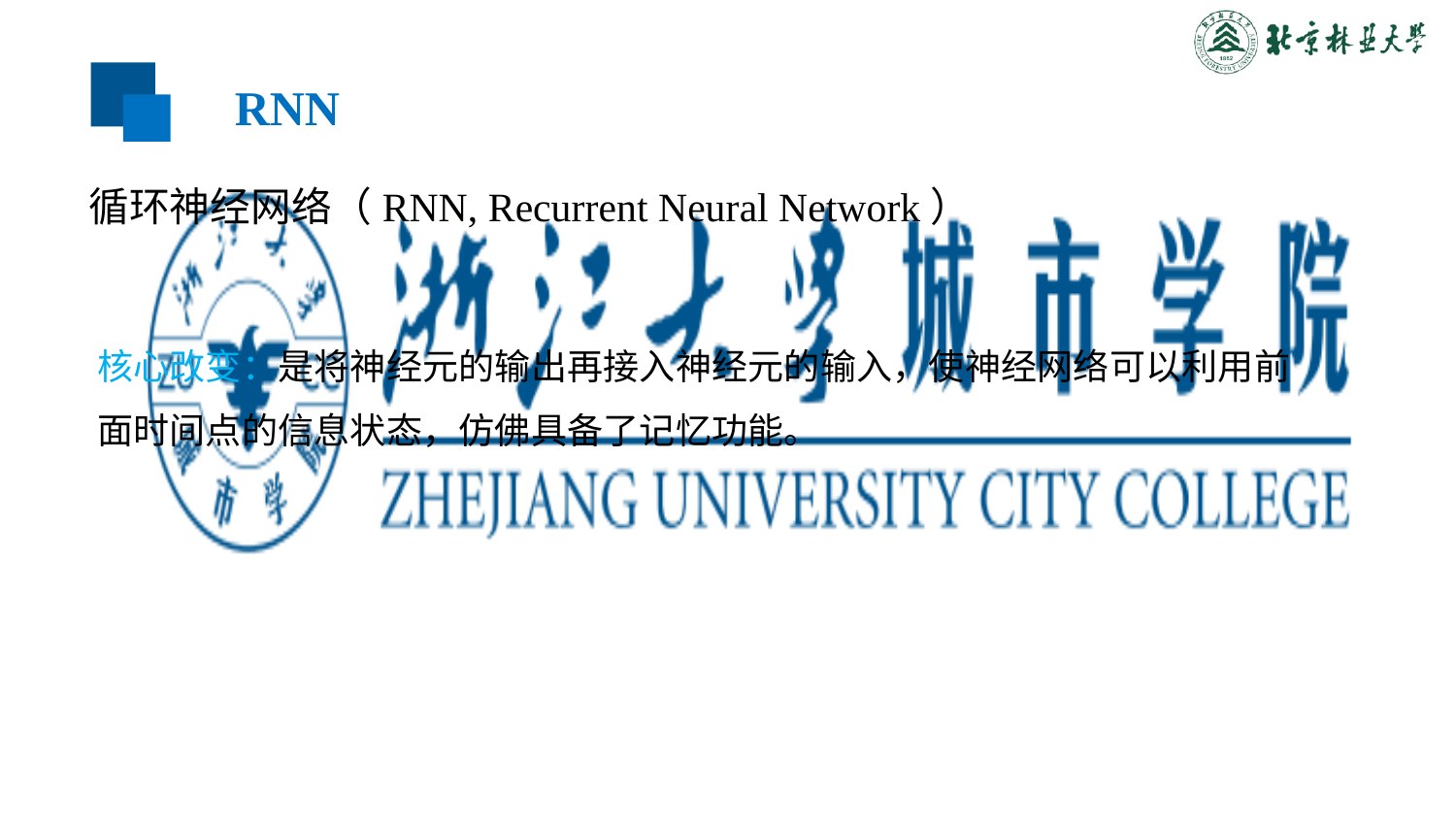

RNN
循环神经网络（RNN, Recurrent Neural Network）
核心改变：是将神经元的输出再接入神经元的输入，使神经网络可以利用前面时间点的信息状态，仿佛具备了记忆功能。
30